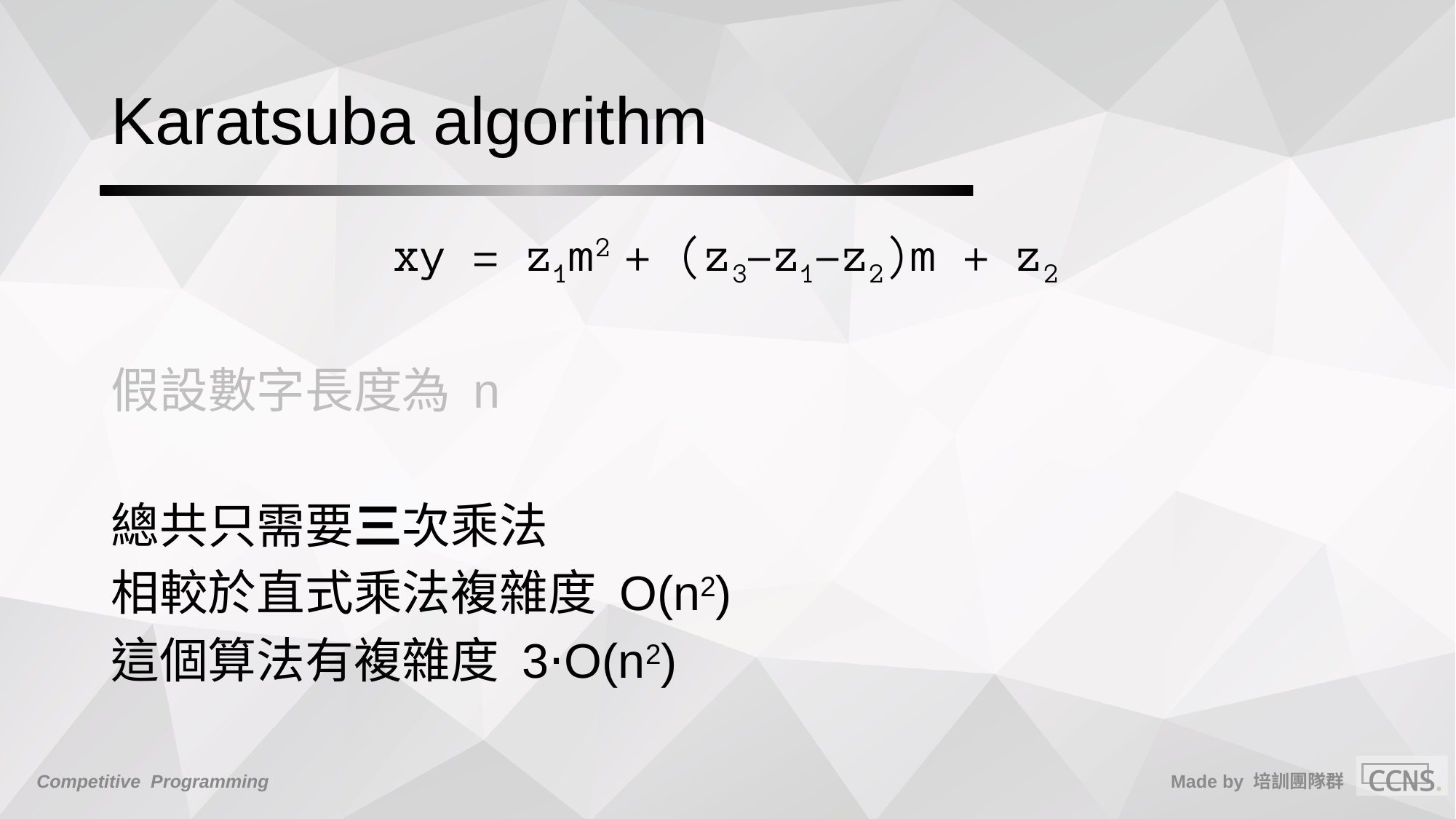

# Karatsuba algorithm
xy = z1m2 + (z3-z1-z2)m + z2

假設數字長度為 n

總共只需要三次乘法
相較於直式乘法複雜度 O(n2)
這個算法有複雜度 3⋅O(n2)